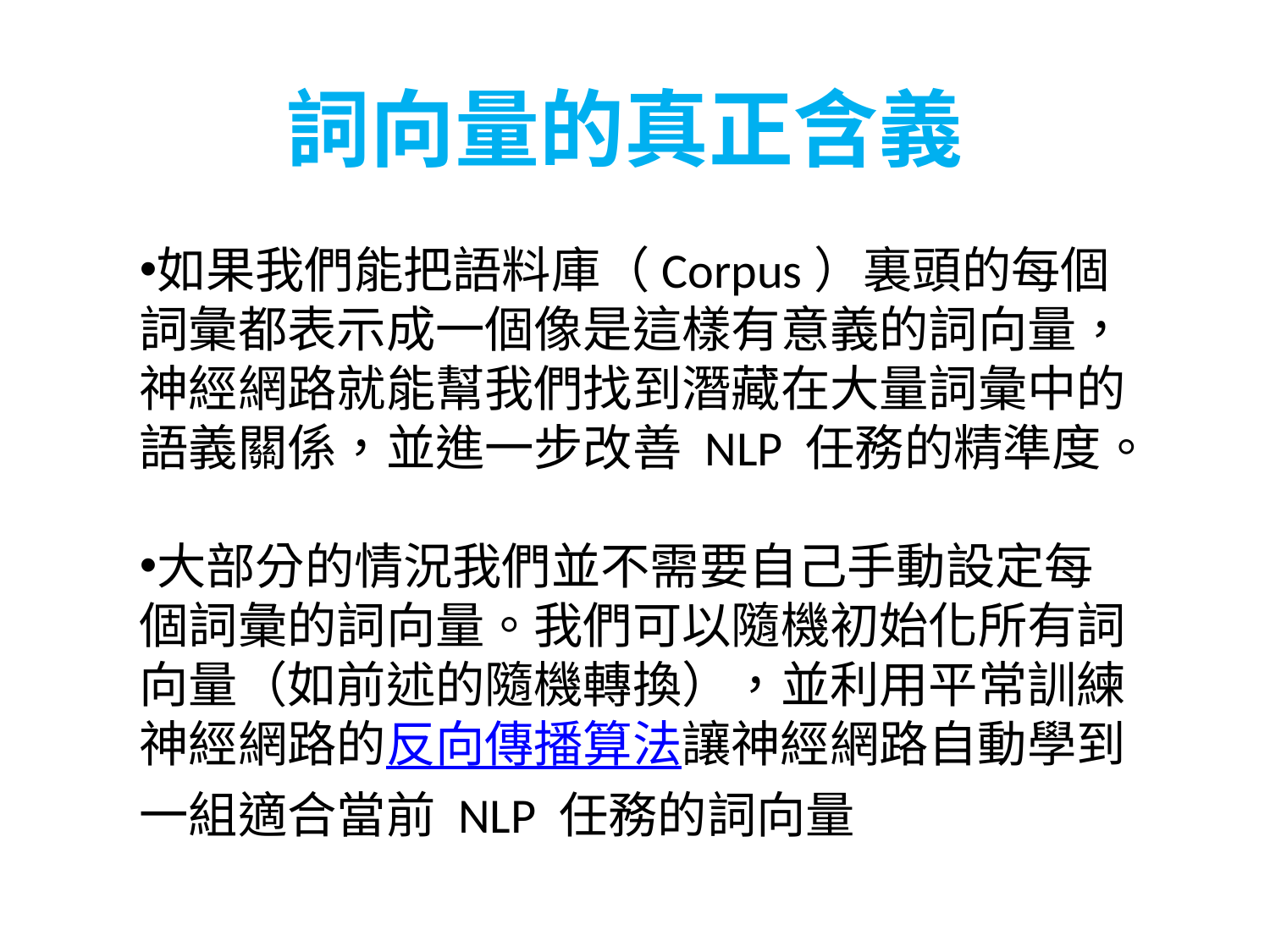

詞向量的真正含義
如果我們能把語料庫（Corpus）裏頭的每個詞彙都表示成一個像是這樣有意義的詞向量，神經網路就能幫我們找到潛藏在大量詞彙中的語義關係，並進一步改善 NLP 任務的精準度。

大部分的情況我們並不需要自己手動設定每個詞彙的詞向量。我們可以隨機初始化所有詞向量（如前述的隨機轉換），並利用平常訓練神經網路的反向傳播算法讓神經網路自動學到一組適合當前 NLP 任務的詞向量